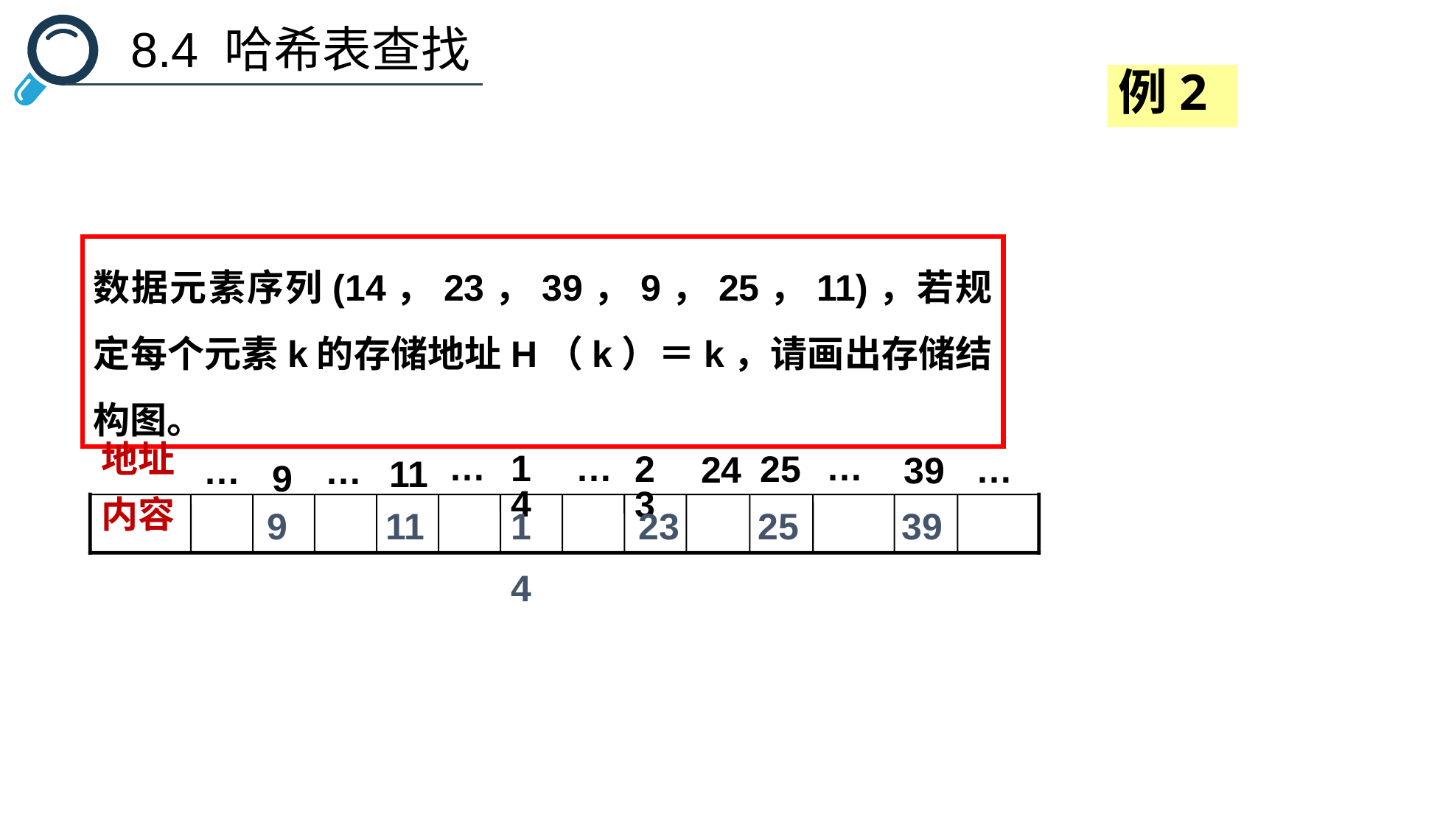

8.4 哈希表查找
例2
数据元素序列(14，23，39，9，25，11)，若规定每个元素k的存储地址H（k）＝k，请画出存储结构图。
地址

…
…
14
…
23
25
24
…
39
…
…
11
9
内容

9
11
14
23
25
39